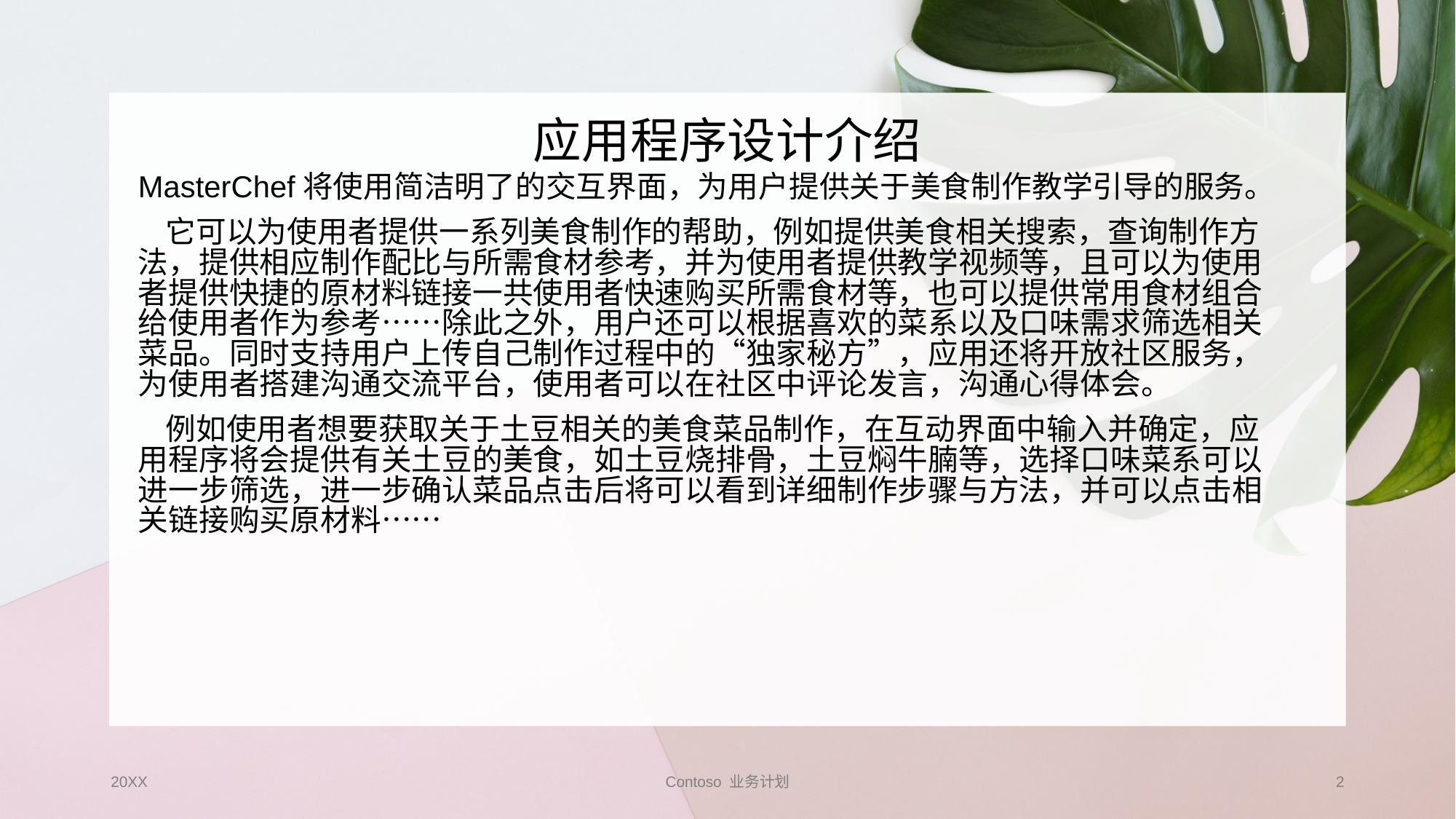

# 应用程序设计介绍
MasterChef将使用简洁明了的交互界面，为用户提供关于美食制作教学引导的服务。
   它可以为使用者提供一系列美食制作的帮助，例如提供美食相关搜索，查询制作方法，提供相应制作配比与所需食材参考，并为使用者提供教学视频等，且可以为使用者提供快捷的原材料链接一共使用者快速购买所需食材等，也可以提供常用食材组合给使用者作为参考……除此之外，用户还可以根据喜欢的菜系以及口味需求筛选相关菜品。同时支持用户上传自己制作过程中的“独家秘方”，应用还将开放社区服务，为使用者搭建沟通交流平台，使用者可以在社区中评论发言，沟通心得体会。
   例如使用者想要获取关于土豆相关的美食菜品制作，在互动界面中输入并确定，应用程序将会提供有关土豆的美食，如土豆烧排骨，土豆焖牛腩等，选择口味菜系可以进一步筛选，进一步确认菜品点击后将可以看到详细制作步骤与方法，并可以点击相关链接购买原材料……

20XX
Contoso 业务计划
2